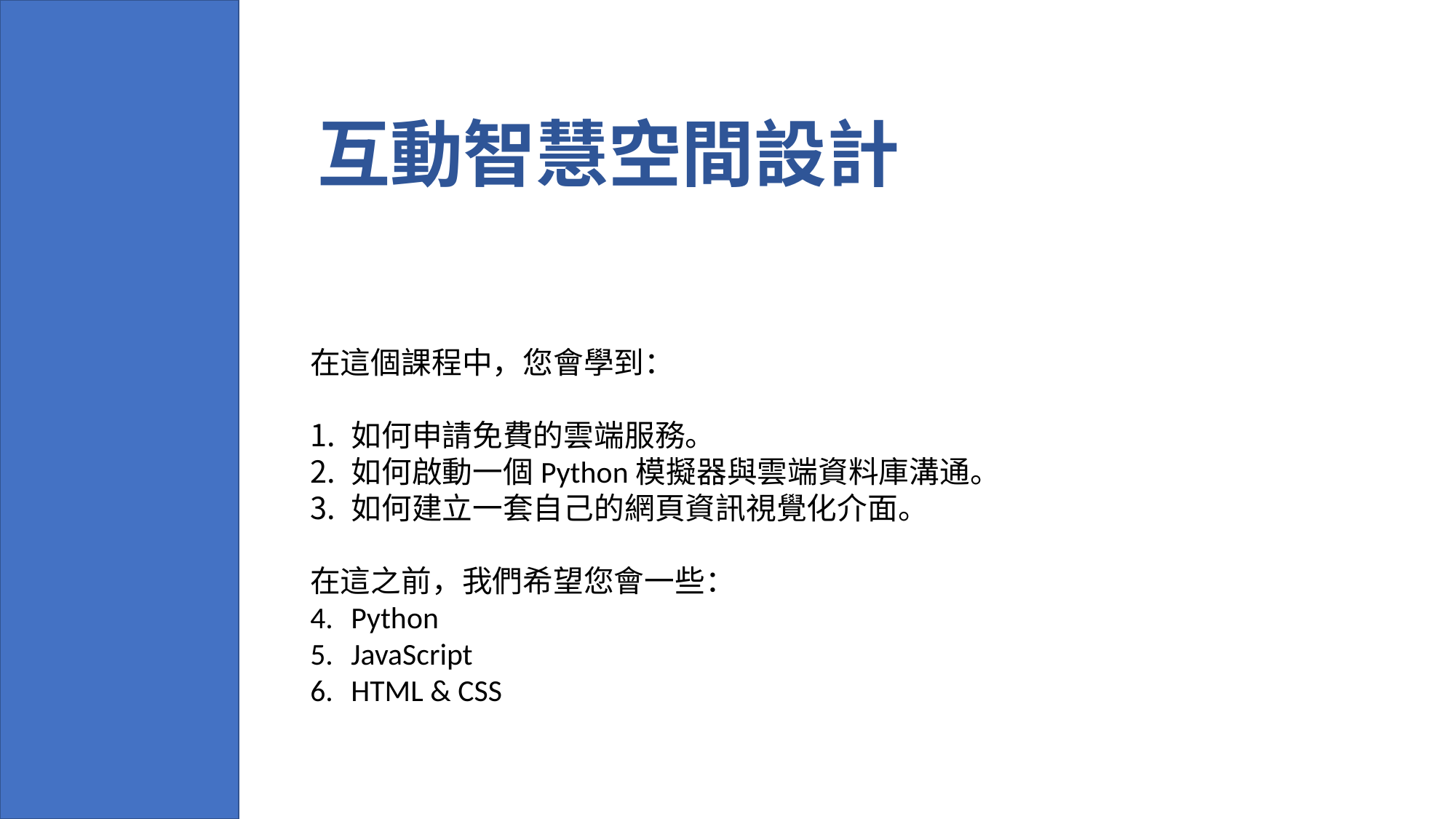

互動智慧空間設計
在這個課程中，您會學到：

如何申請免費的雲端服務。
如何啟動一個Python模擬器與雲端資料庫溝通。
如何建立一套自己的網頁資訊視覺化介面。

在這之前，我們希望您會一些：
Python
JavaScript
HTML & CSS